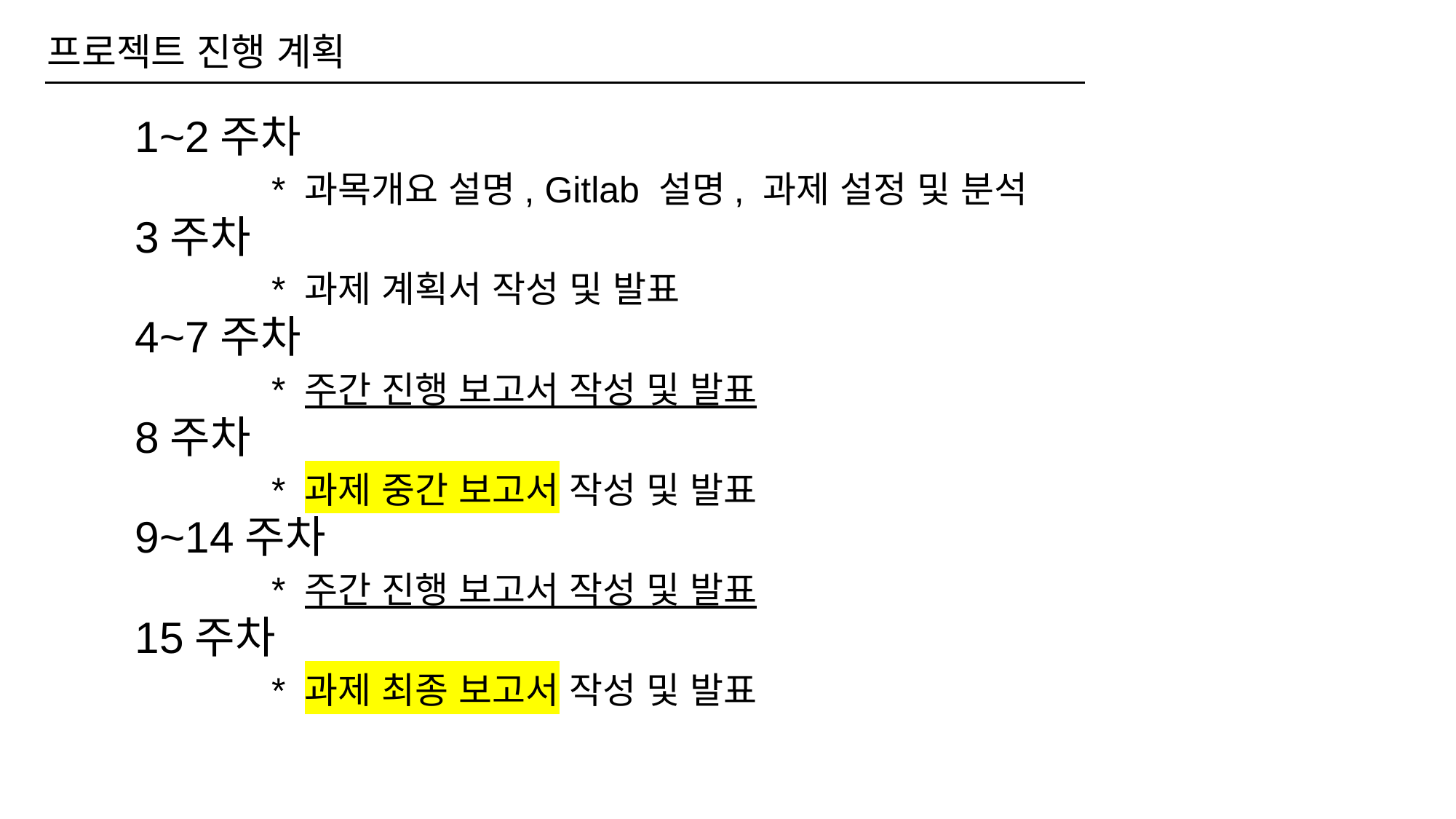

프로젝트 진행 계획
1~2주차
		* 과목개요 설명, Gitlab 설명, 과제 설정 및 분석
3주차
		* 과제 계획서 작성 및 발표
4~7주차
		* 주간 진행 보고서 작성 및 발표
8주차
		* 과제 중간 보고서 작성 및 발표
9~14주차
		* 주간 진행 보고서 작성 및 발표
15주차
		* 과제 최종 보고서 작성 및 발표